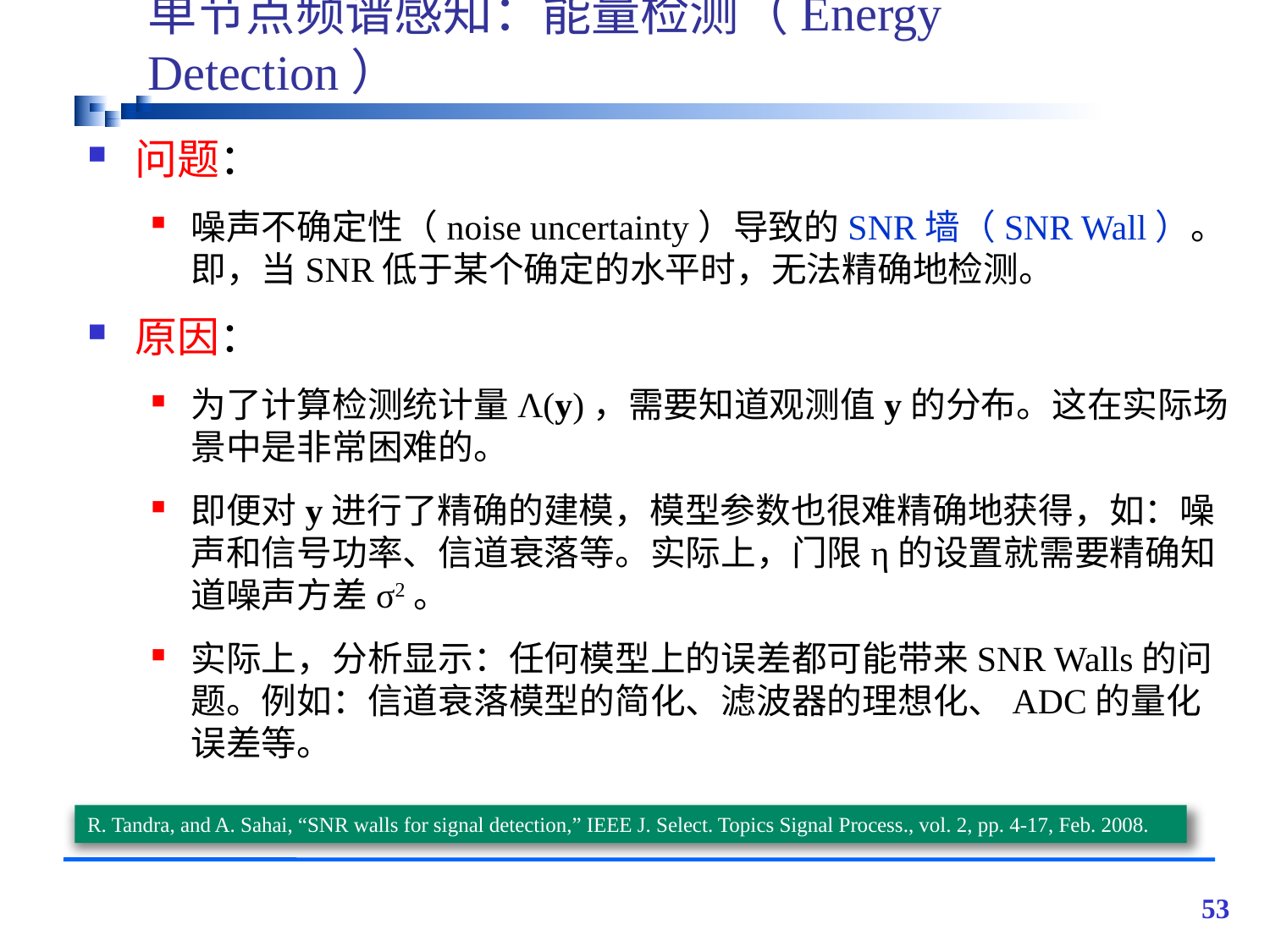

# 单节点频谱感知：能量检测（Energy Detection）
问题：
噪声不确定性（noise uncertainty）导致的SNR墙（SNR Wall）。即，当SNR低于某个确定的水平时，无法精确地检测。
原因：
为了计算检测统计量Λ(y)，需要知道观测值y的分布。这在实际场景中是非常困难的。
即便对y进行了精确的建模，模型参数也很难精确地获得，如：噪声和信号功率、信道衰落等。实际上，门限η的设置就需要精确知道噪声方差σ2。
实际上，分析显示：任何模型上的误差都可能带来SNR Walls的问题。例如：信道衰落模型的简化、滤波器的理想化、ADC的量化误差等。

R. Tandra, and A. Sahai, “SNR walls for signal detection,” IEEE J. Select. Topics Signal Process., vol. 2, pp. 4-17, Feb. 2008.
53